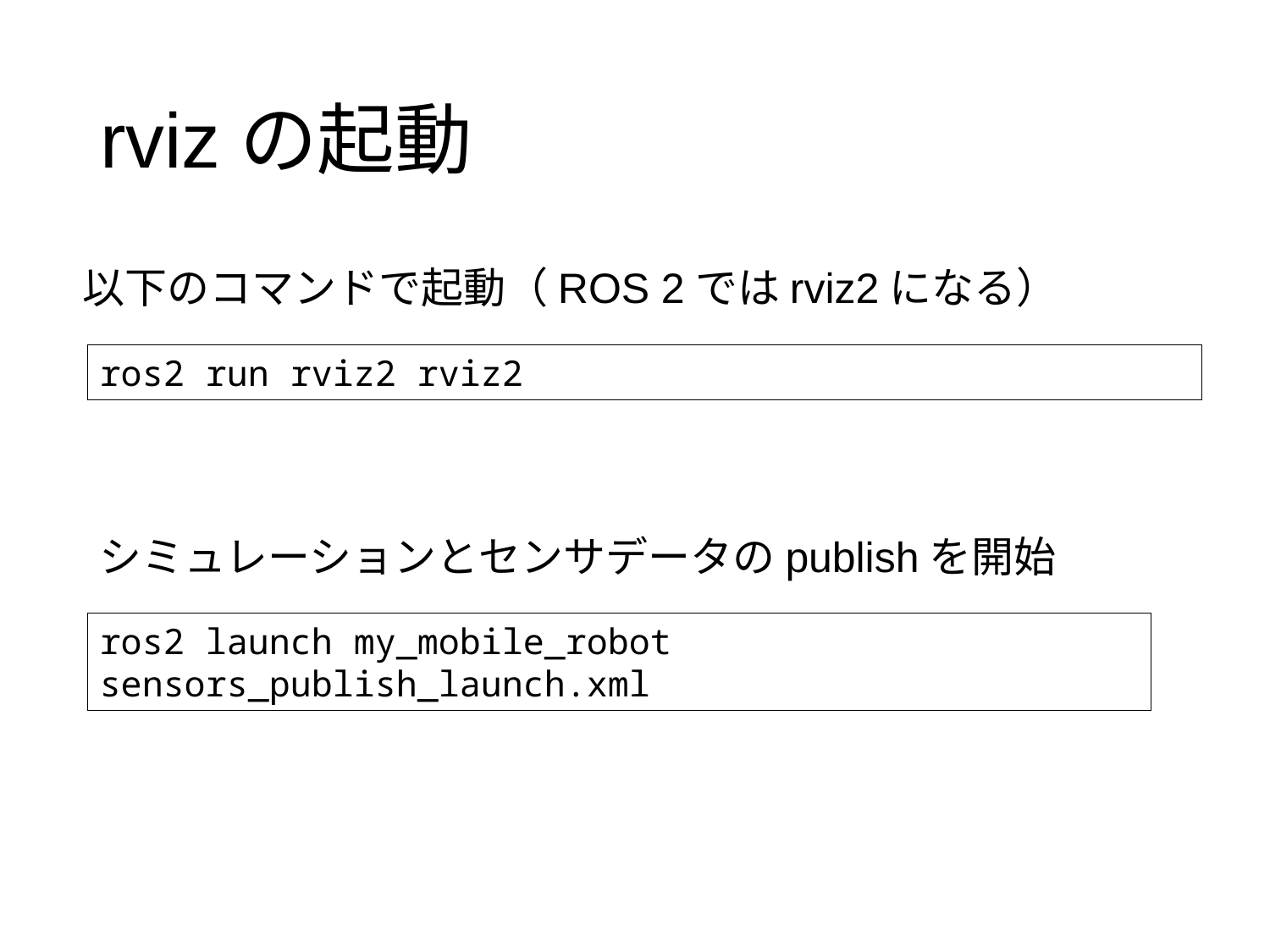

# rvizの起動
以下のコマンドで起動（ROS 2ではrviz2になる）
ros2 run rviz2 rviz2
シミュレーションとセンサデータのpublishを開始
ros2 launch my_mobile_robot sensors_publish_launch.xml